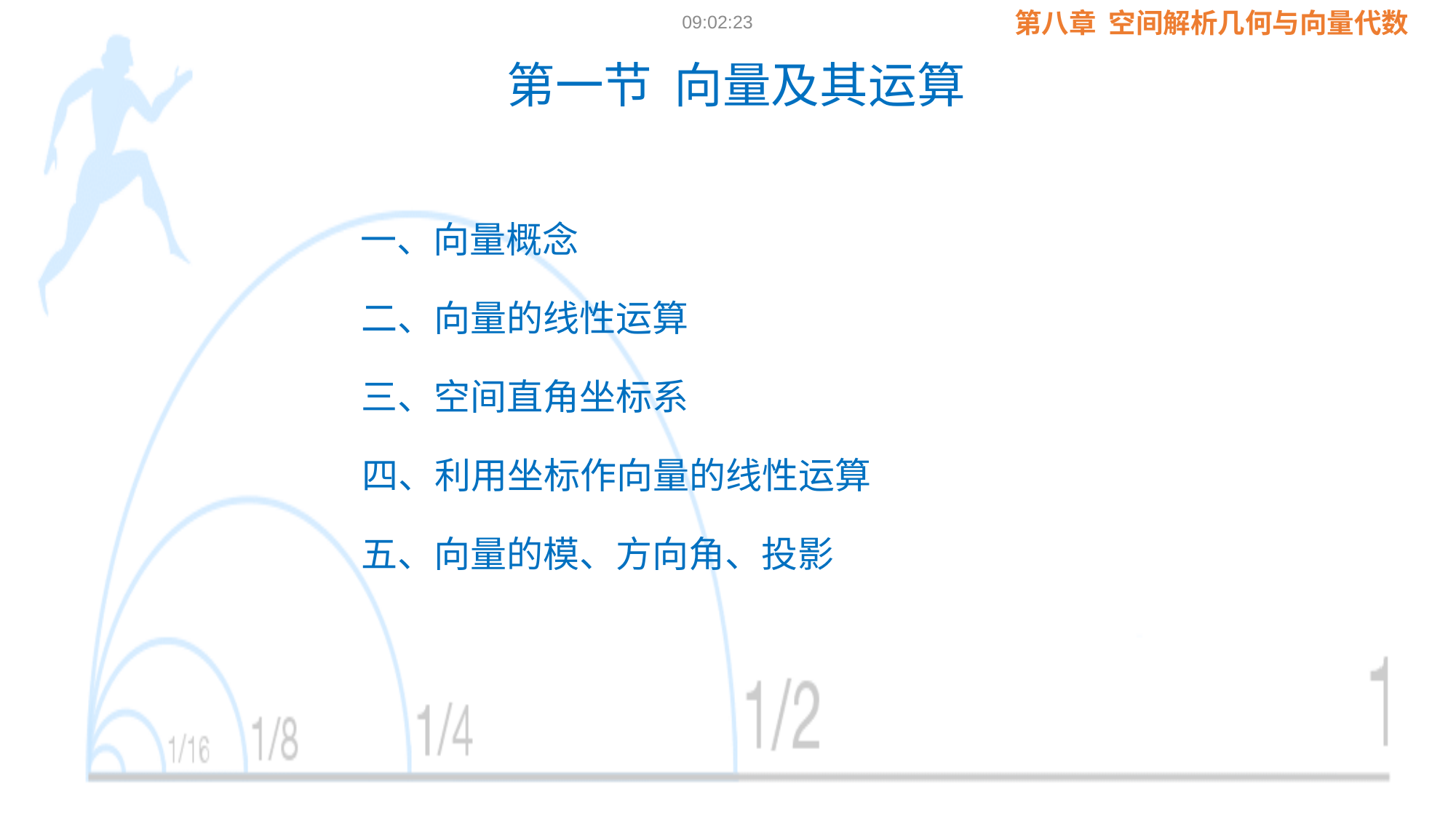

09:02:23
第一节  向量及其运算
一、向量概念
二、向量的线性运算
三、空间直角坐标系
四、利用坐标作向量的线性运算
五、向量的模、方向角、投影